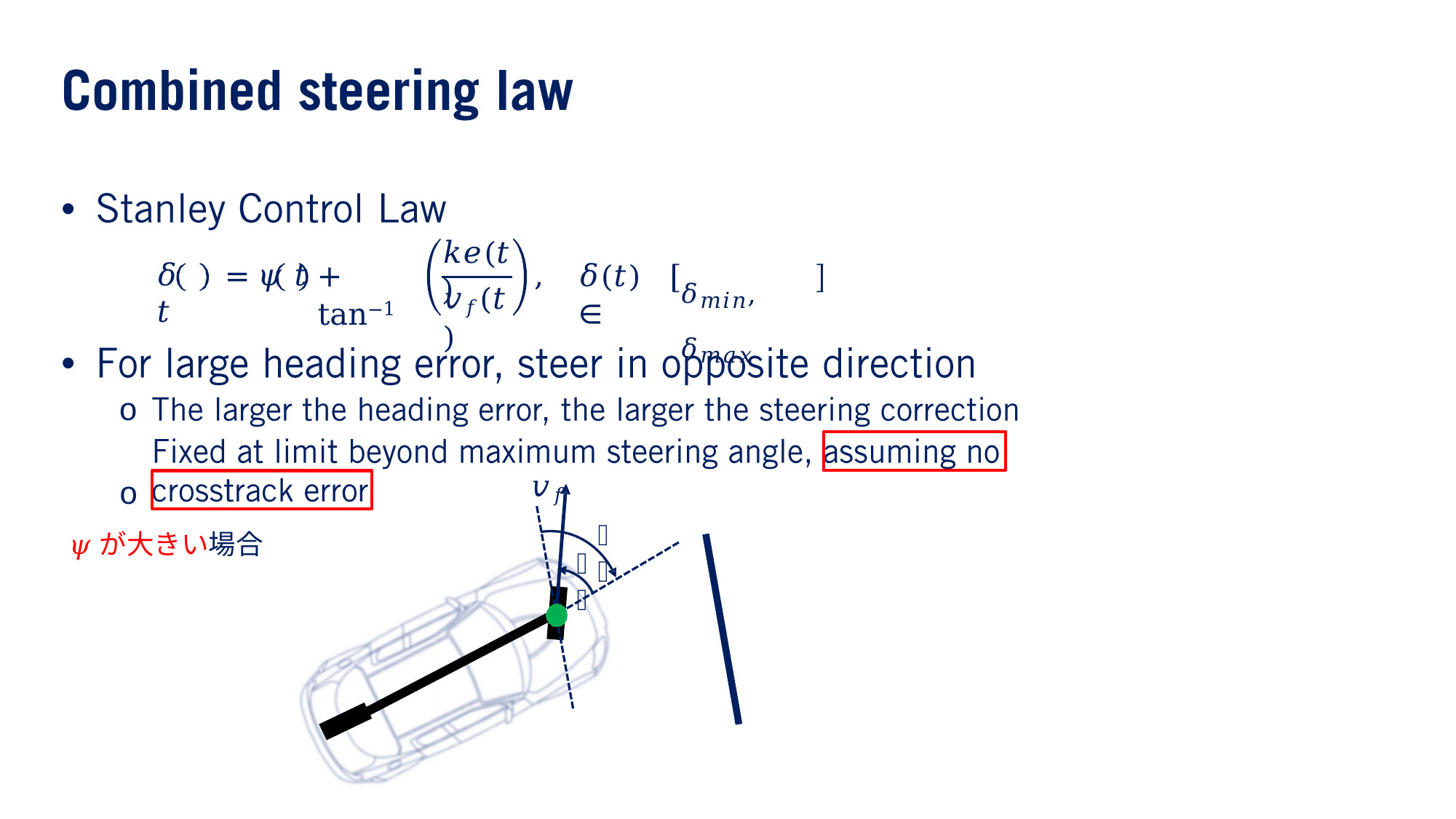

•

𝑘𝑒(𝑡)

𝛿 𝑡
= 𝜓 𝑡
+ tan−1
,
𝛿(𝑡) ∈
𝛿𝑚𝑖𝑛, 𝛿𝑚𝑎𝑥

𝑣𝑓(𝑡)

•
o  o

𝑣𝑓
𝜓

𝜓が大きい場合

𝛿